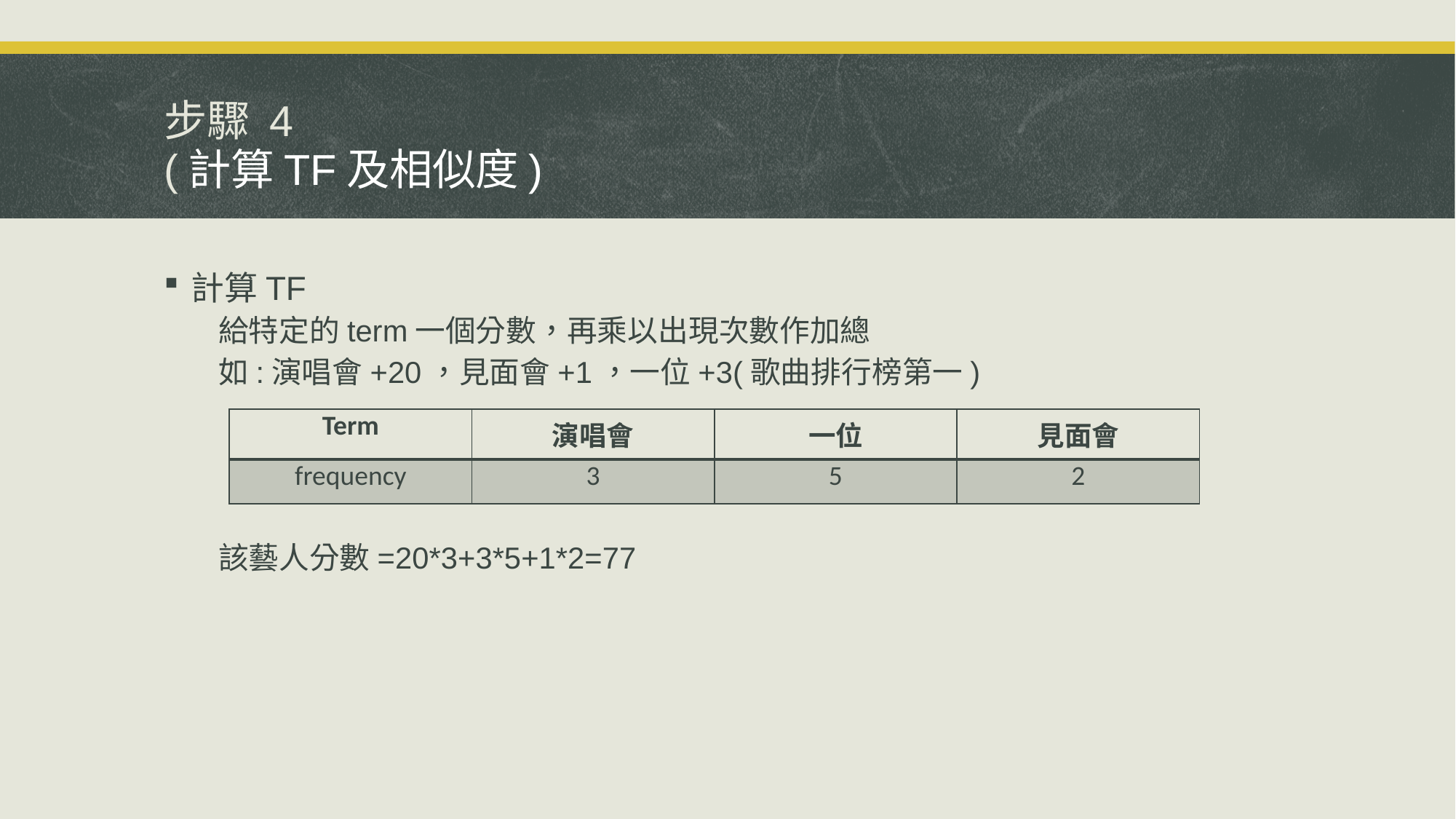

# 步驟 4 (計算TF及相似度)
計算TF
給特定的term一個分數，再乘以出現次數作加總
如:演唱會+20，見面會+1，一位+3(歌曲排行榜第一)

該藝人分數=20*3+3*5+1*2=77
| Term | 演唱會 | 一位 | 見面會 |
| --- | --- | --- | --- |
| frequency | 3 | 5 | 2 |